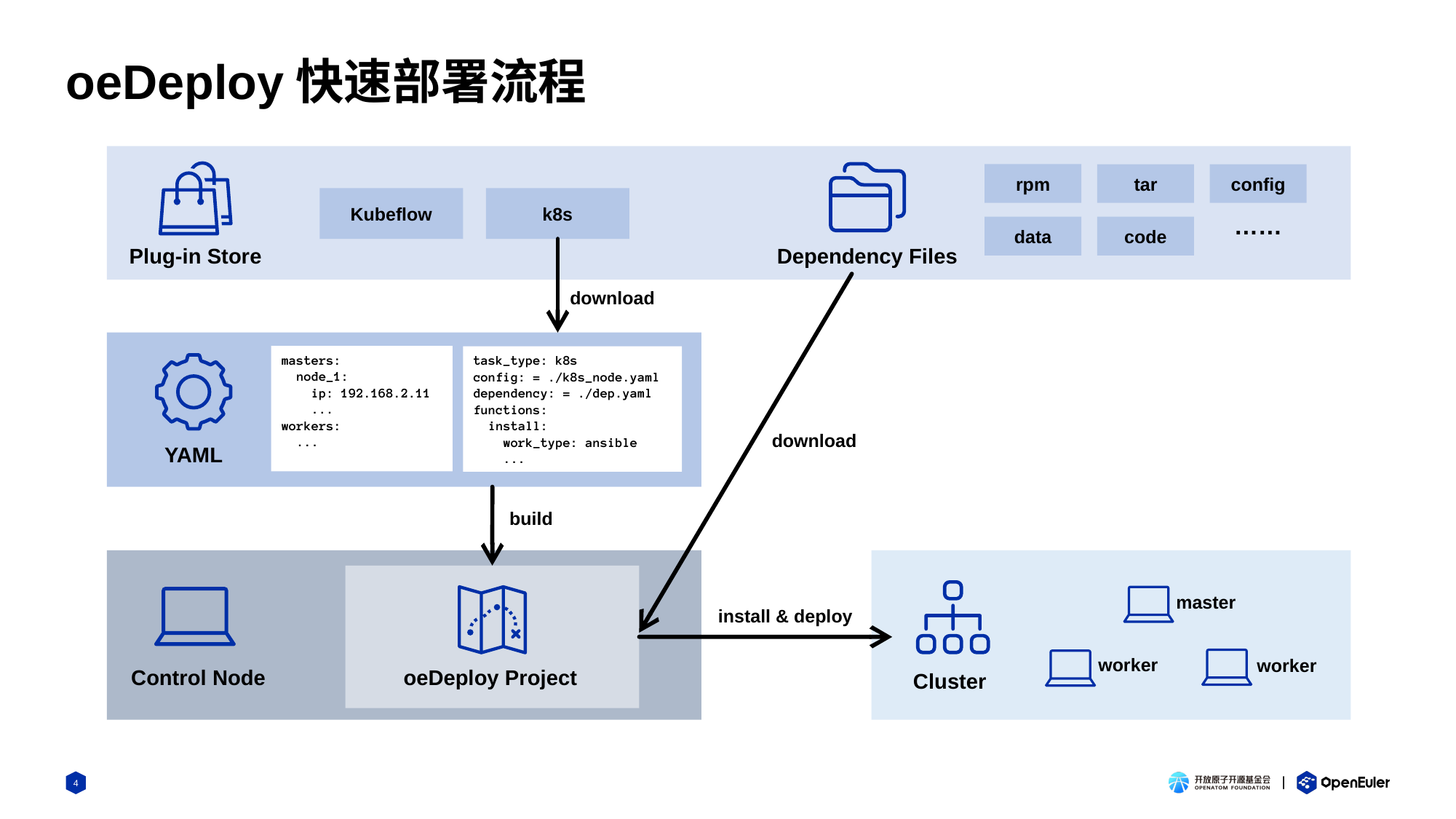

# oeDeploy快速部署流程

rpm
tar
config
Kubeflow
k8s
……
data
code
Plug-in Store
Dependency Files
download

masters:
  node_1:
    ip: 192.168.2.11
    ...
workers:
  ...

task_type: k8s
config: = ./k8s_node.yaml
dependency: = ./dep.yaml
functions:
  install:
    work_type: ansible
    ...

download
YAML
build

master

install & deploy
worker
worker

Control Node
oeDeploy Project
Cluster